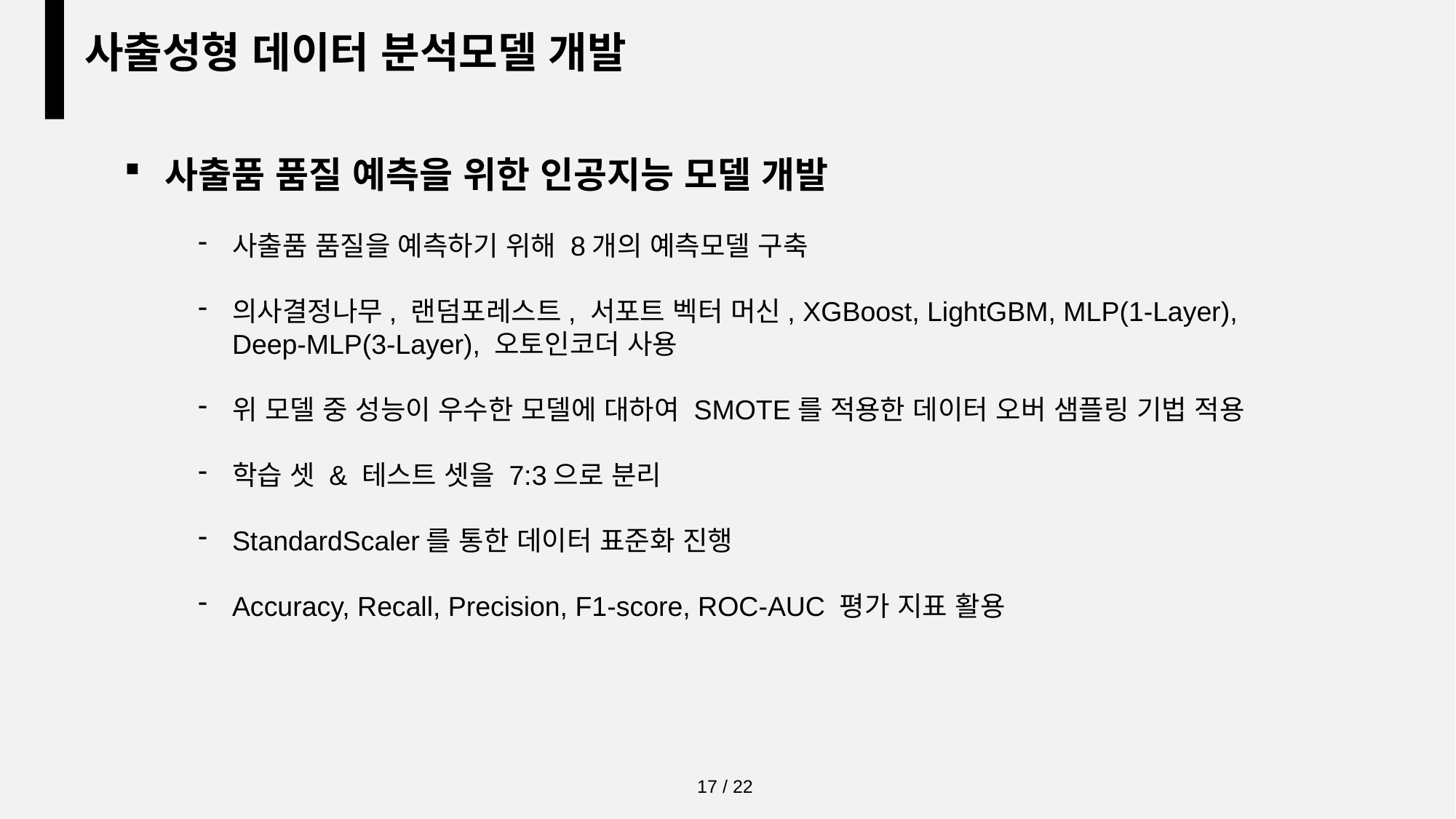

사출성형 데이터 분석모델 개발
사출품 품질 예측을 위한 인공지능 모델 개발
사출품 품질을 예측하기 위해 8개의 예측모델 구축

의사결정나무, 랜덤포레스트, 서포트 벡터 머신, XGBoost, LightGBM, MLP(1-Layer), Deep-MLP(3-Layer), 오토인코더 사용

위 모델 중 성능이 우수한 모델에 대하여 SMOTE를 적용한 데이터 오버 샘플링 기법 적용

학습 셋 & 테스트 셋을 7:3으로 분리

StandardScaler를 통한 데이터 표준화 진행

Accuracy, Recall, Precision, F1-score, ROC-AUC 평가 지표 활용